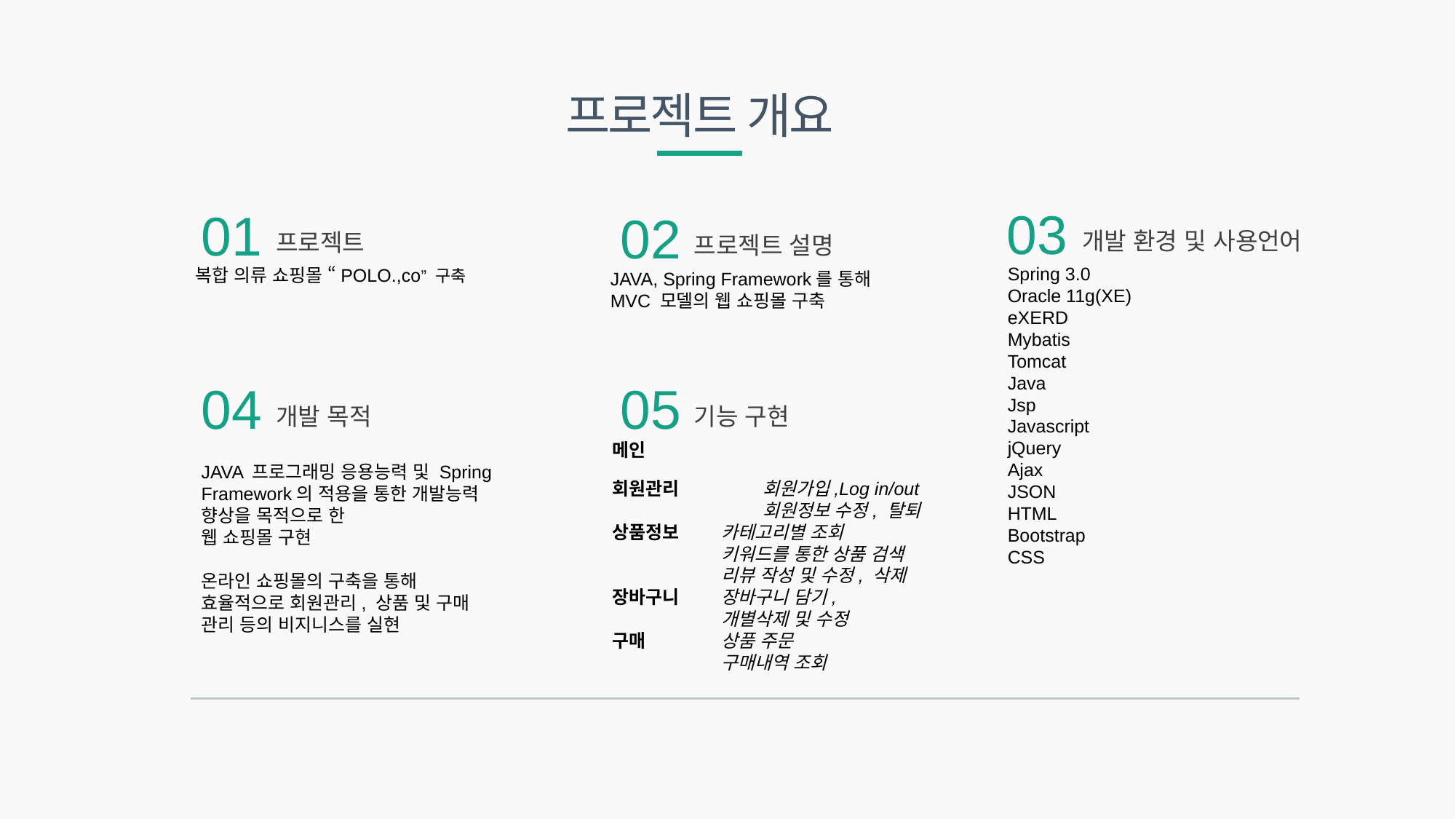

프로젝트 개요

03
개발 환경 및 사용언어
Spring 3.0
Oracle 11g(XE)
eXERD
Mybatis
Tomcat
Java
Jsp
Javascript
jQuery
Ajax
JSON
HTML
Bootstrap
CSS
01
프로젝트
복합 의류 쇼핑몰 “POLO.,co” 구축
02
프로젝트 설명
JAVA, Spring Framework를 통해 MVC 모델의 웹 쇼핑몰 구축
04
개발 목적
JAVA 프로그래밍 응용능력 및 Spring Framework의 적용을 통한 개발능력 향상을 목적으로 한
웹 쇼핑몰 구현

온라인 쇼핑몰의 구축을 통해
효율적으로 회원관리, 상품 및 구매 관리 등의 비지니스를 실현
05
기능 구현
메인

회원관리 	회원가입,Log in/out
		회원정보 수정, 탈퇴
상품정보 	카테고리별 조회
	키워드를 통한 상품 검색
	리뷰 작성 및 수정, 삭제
장바구니 	장바구니 담기,
	개별삭제 및 수정
구매	상품 주문
	구매내역 조회